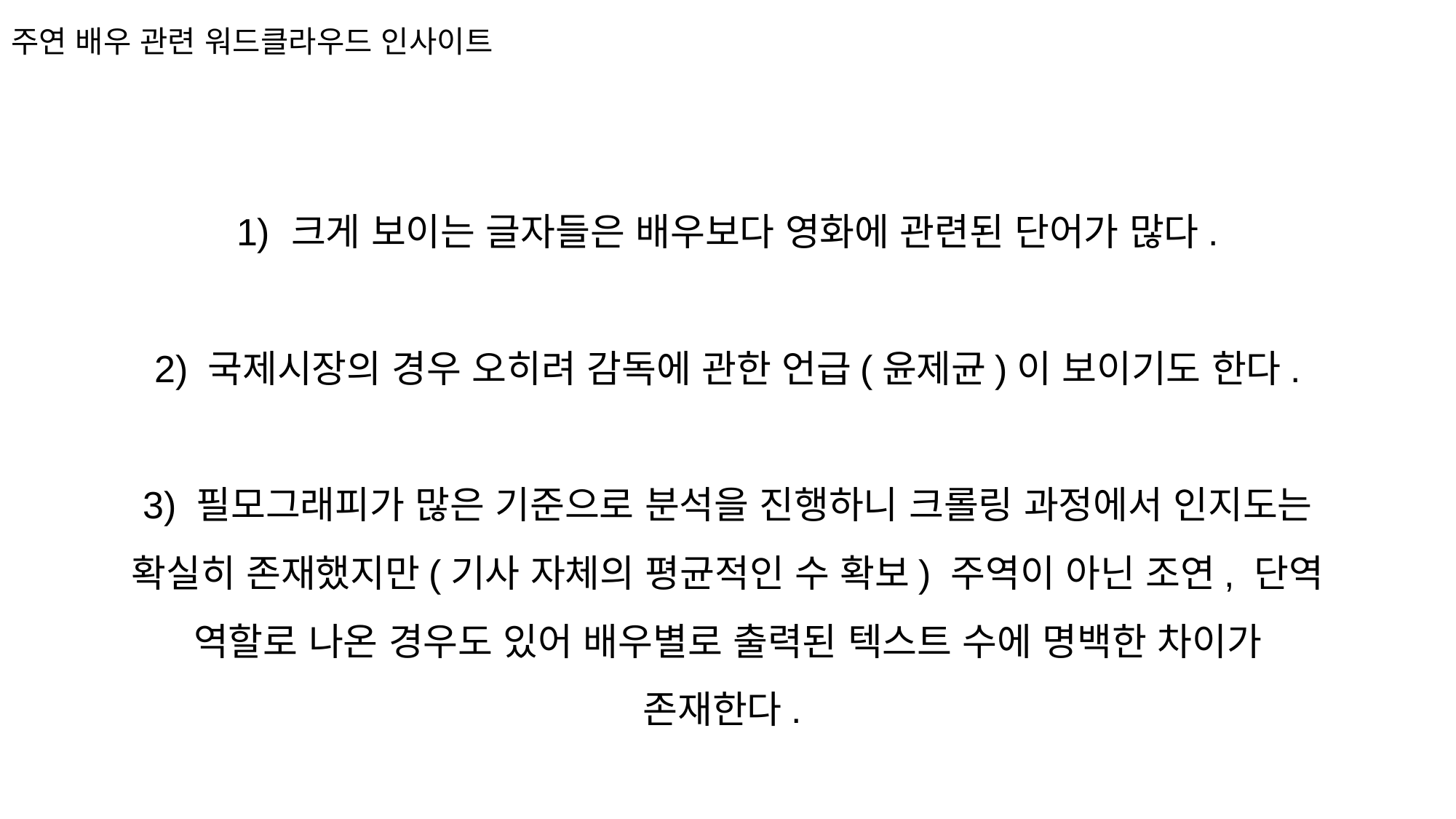

# 주연 배우 관련 워드클라우드 인사이트
크게 보이는 글자들은 배우보다 영화에 관련된 단어가 많다.

2) 국제시장의 경우 오히려 감독에 관한 언급(윤제균)이 보이기도 한다.

3) 필모그래피가 많은 기준으로 분석을 진행하니 크롤링 과정에서 인지도는 확실히 존재했지만(기사 자체의 평균적인 수 확보) 주역이 아닌 조연, 단역 역할로 나온 경우도 있어 배우별로 출력된 텍스트 수에 명백한 차이가 존재한다.